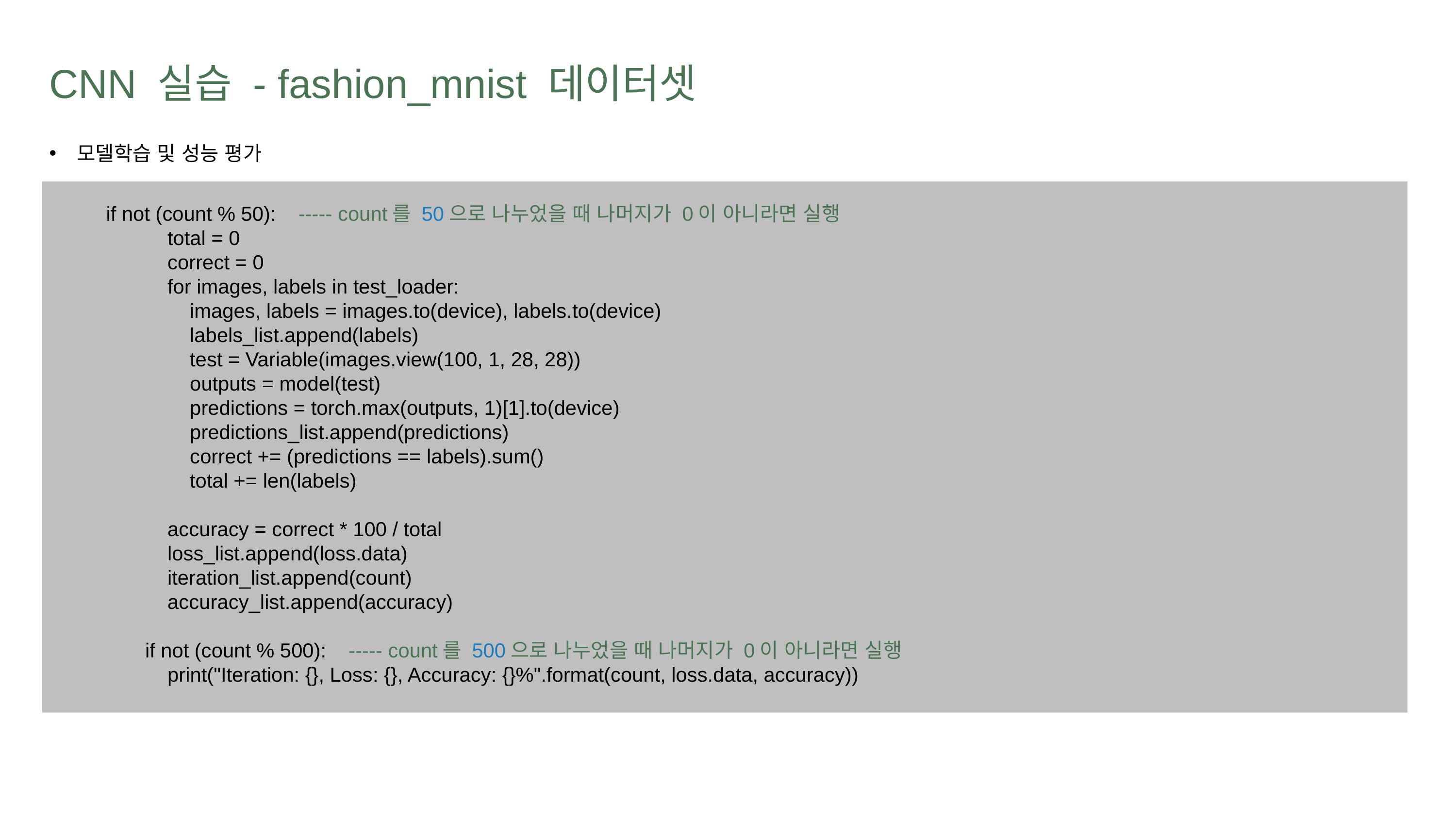

CNN 실습 - fashion_mnist 데이터셋
모델학습 및 성능 평가

        if not (count % 50):    ----- count를 50으로 나누었을 때 나머지가 0이 아니라면 실행
                   total = 0
                   correct = 0
                   for images, labels in test_loader:
                       images, labels = images.to(device), labels.to(device)
                       labels_list.append(labels)
                       test = Variable(images.view(100, 1, 28, 28))
                       outputs = model(test)
                       predictions = torch.max(outputs, 1)[1].to(device)
                       predictions_list.append(predictions)
                       correct += (predictions == labels).sum()
                       total += len(labels)

                   accuracy = correct * 100 / total
                   loss_list.append(loss.data)
                   iteration_list.append(count)
                   accuracy_list.append(accuracy)

               if not (count % 500):    ----- count를 500으로 나누었을 때 나머지가 0이 아니라면 실행
                   print("Iteration: {}, Loss: {}, Accuracy: {}%".format(count, loss.data, accuracy))